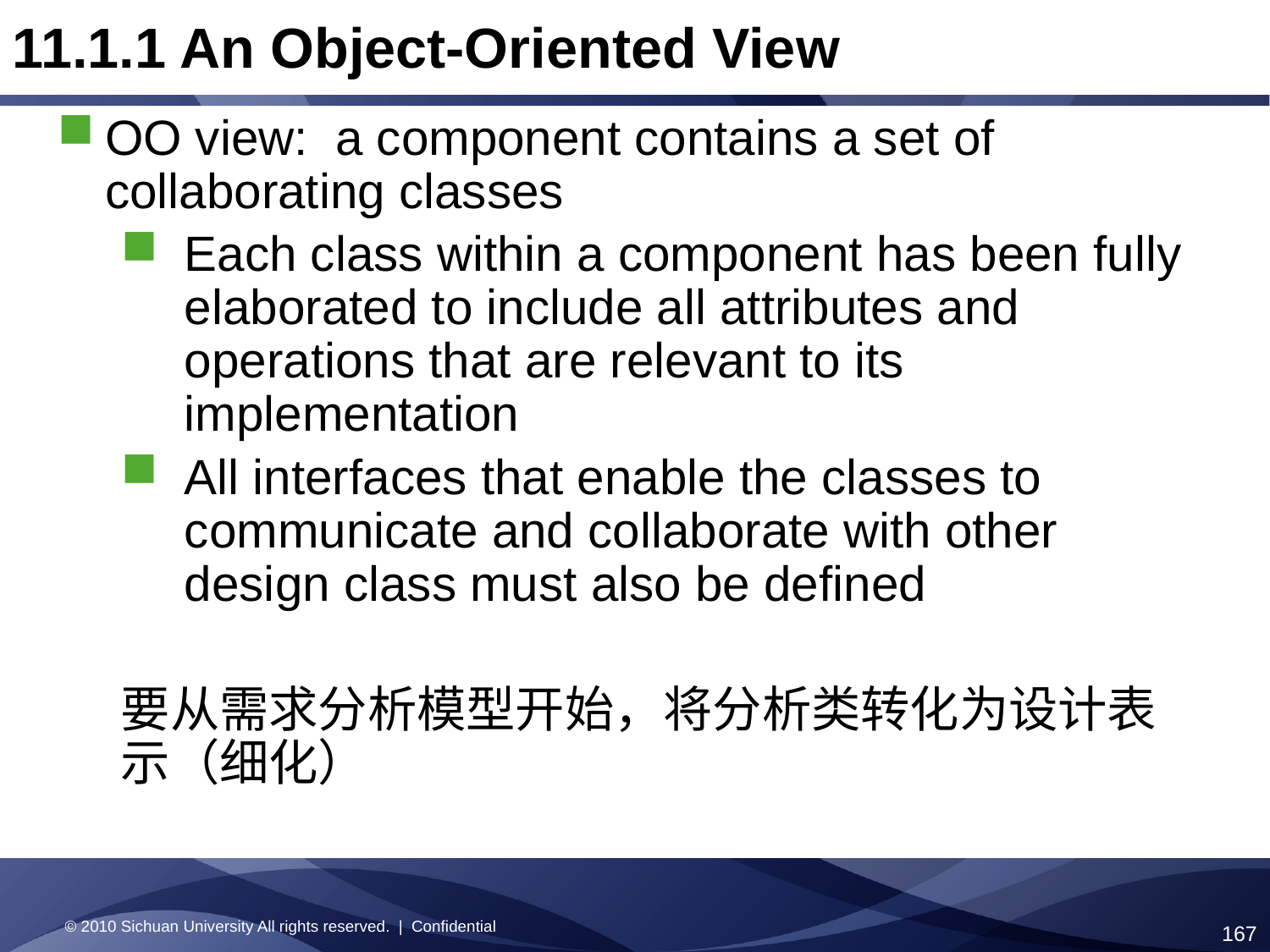

11.1.1 An Object-Oriented View
OO view:  a component contains a set of collaborating classes
Each class within a component has been fully elaborated to include all attributes and operations that are relevant to its implementation
All interfaces that enable the classes to communicate and collaborate with other design class must also be defined

要从需求分析模型开始，将分析类转化为设计表示（细化）
© 2010 Sichuan University All rights reserved.  |  Confidential
167